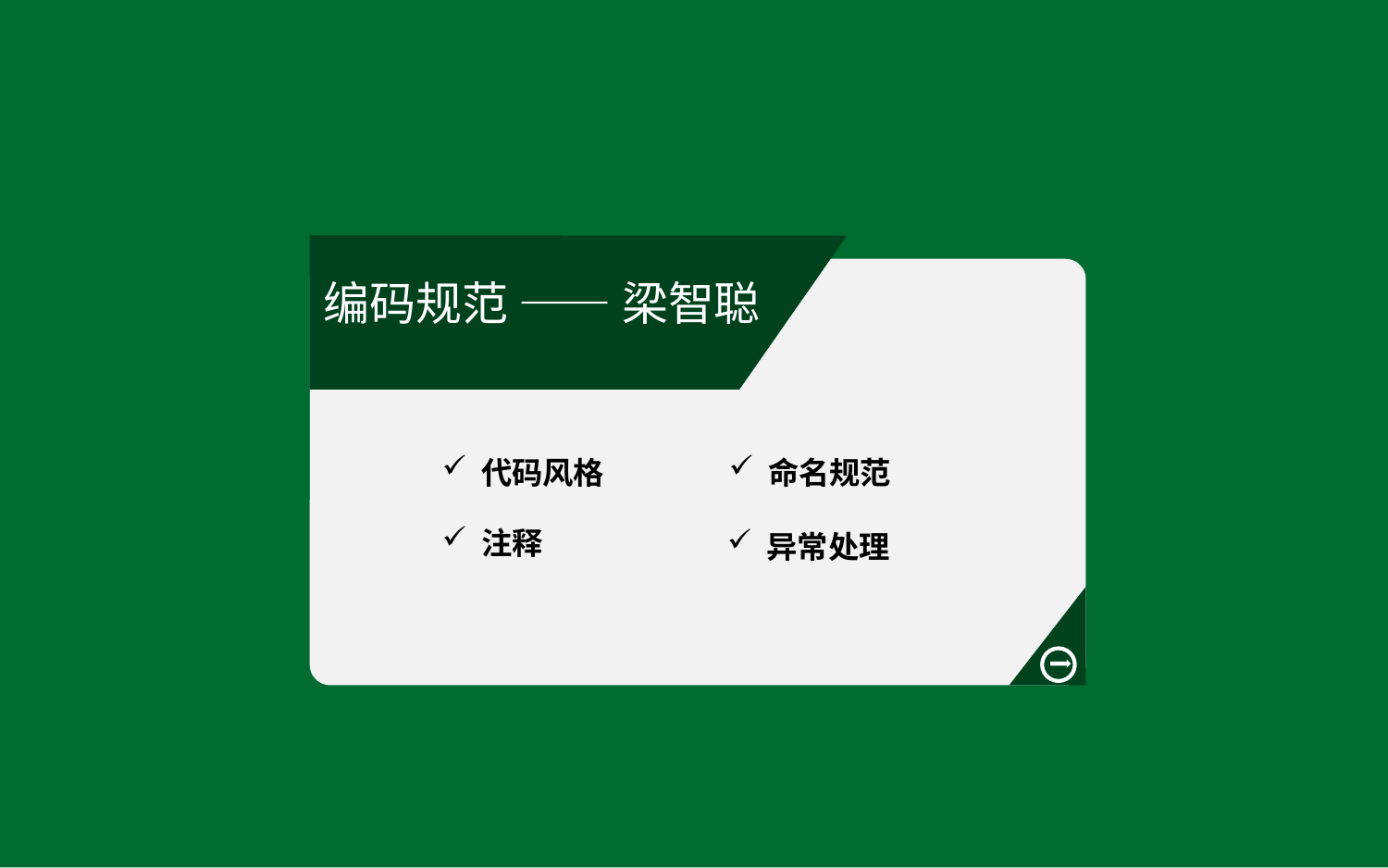

编码规范 —— 梁智聪
 代码风格
 命名规范
 注释
 异常处理